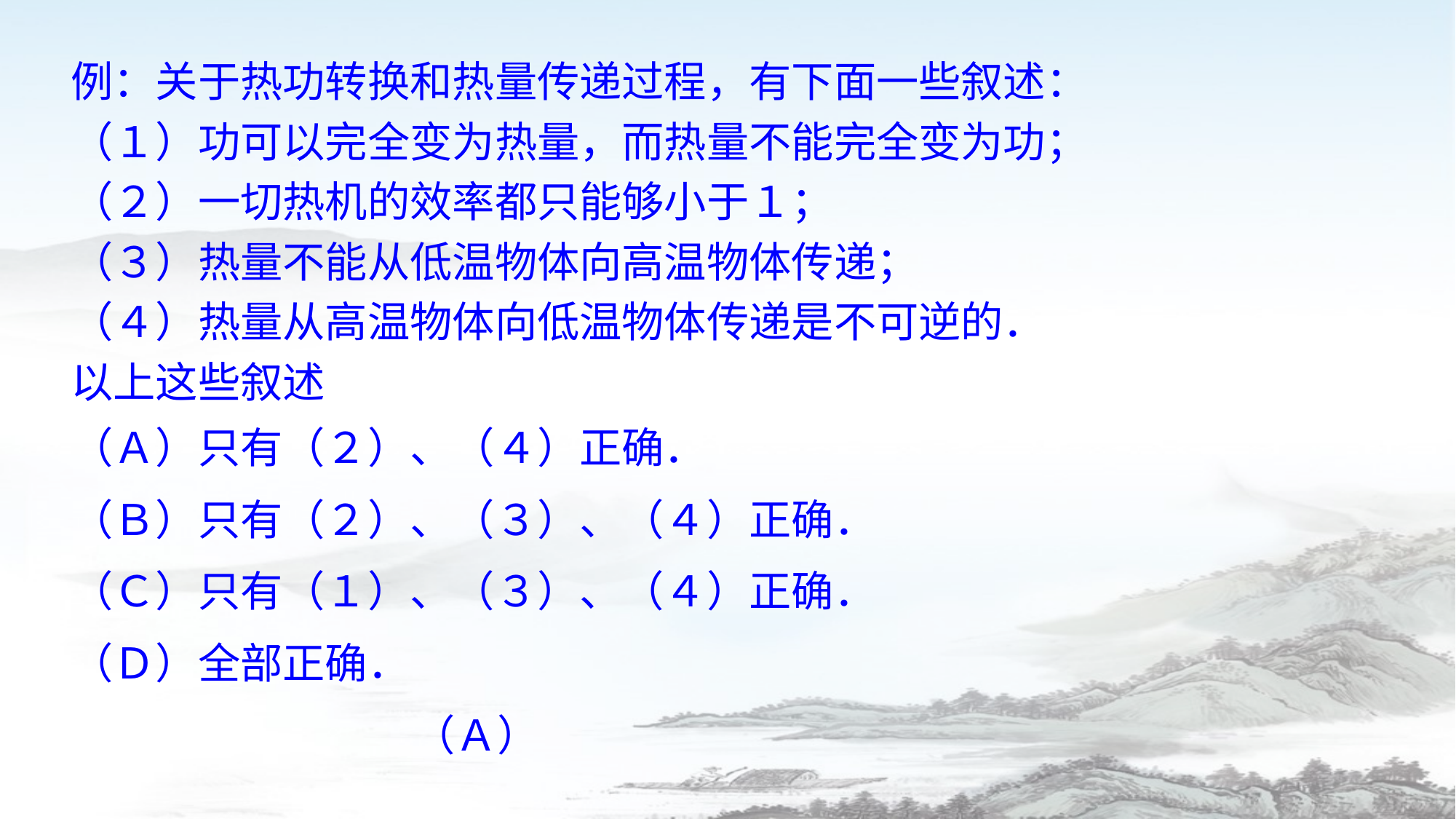

例：关于热功转换和热量传递过程，有下面一些叙述：
（１）功可以完全变为热量，而热量不能完全变为功；
（２）一切热机的效率都只能够小于１；
（３）热量不能从低温物体向高温物体传递；
（４）热量从高温物体向低温物体传递是不可逆的．
以上这些叙述
（Ａ）只有（２）、（４）正确．
（Ｂ）只有（２）、（３）、（４）正确．
（Ｃ）只有（１）、（３）、（４）正确．
（Ｄ）全部正确．
（Ａ）